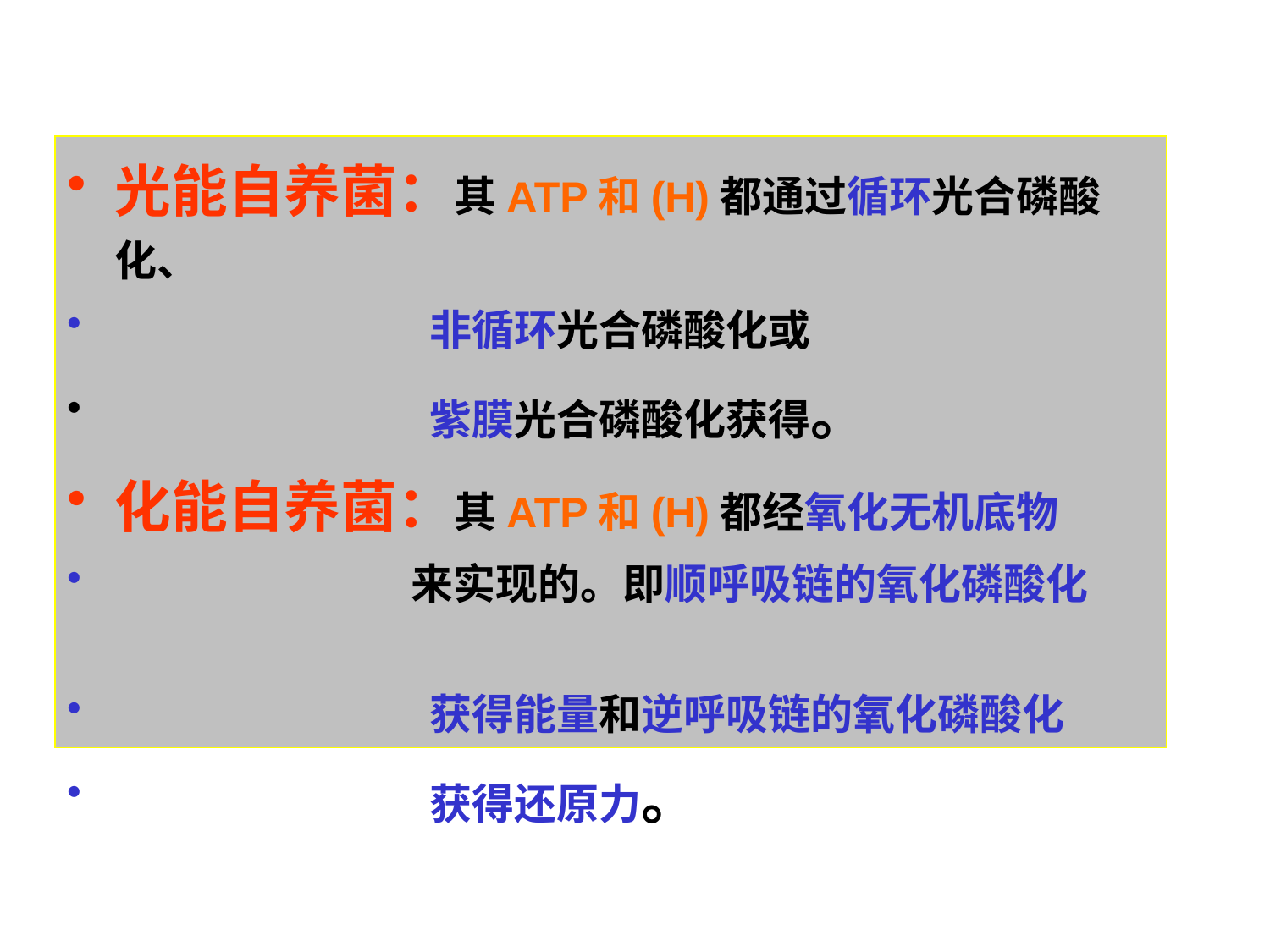

光能自养菌：其ATP和(H)都通过循环光合磷酸化、
                                非循环光合磷酸化或
                                紫膜光合磷酸化获得。
化能自养菌：其ATP和(H)都经氧化无机底物
                              来实现的。即顺呼吸链的氧化磷酸化
                                获得能量和逆呼吸链的氧化磷酸化
                                获得还原力。